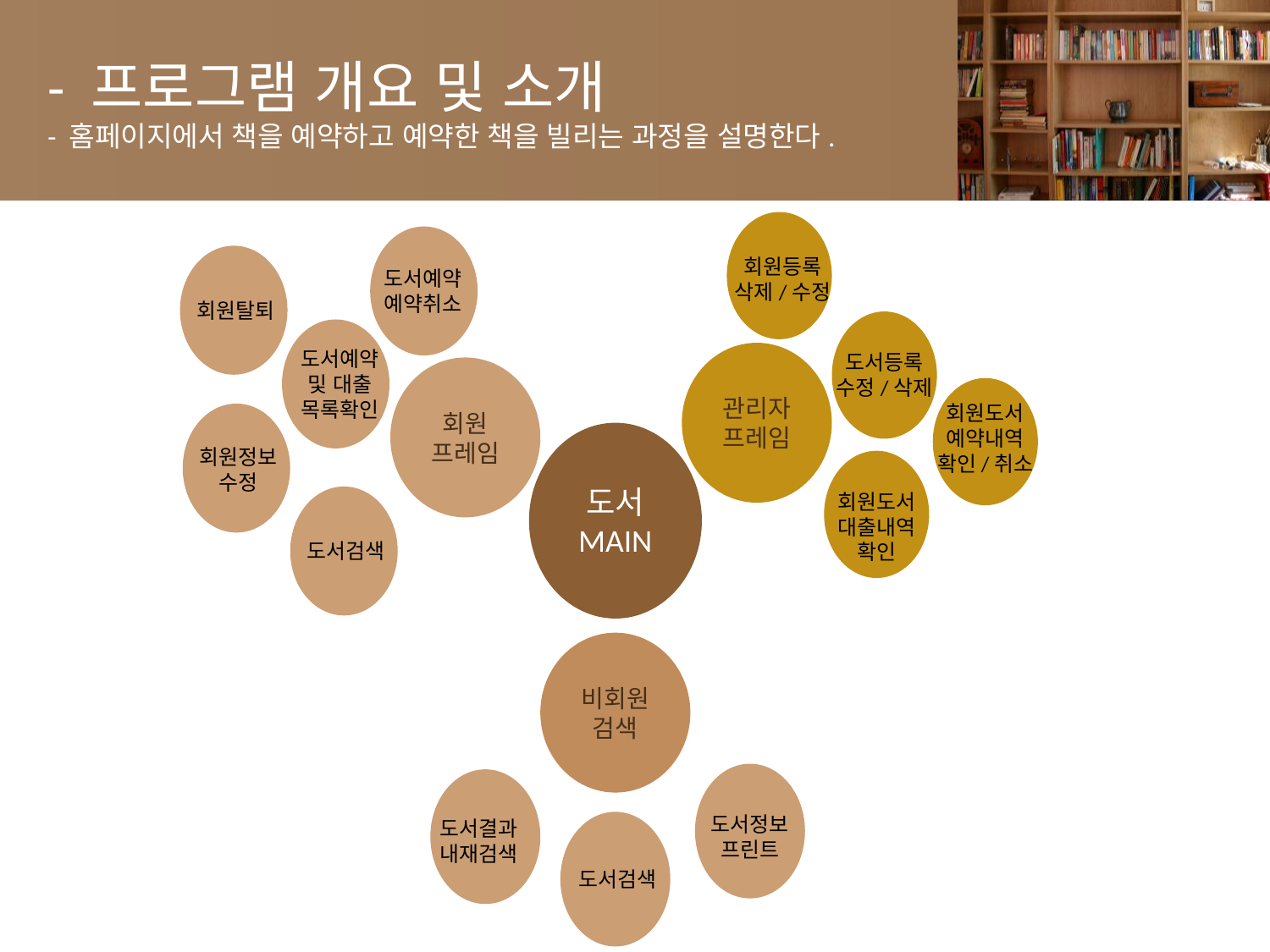

# - 프로그램 개요 및 소개 - 홈페이지에서 책을 예약하고 예약한 책을 빌리는 과정을 설명한다.

회원등록
삭제/수정
도서예약
예약취소
회원탈퇴

도서예약
및 대출
목록확인
도서등록
수정/삭제
관리자
프레임
회원
프레임

회원도서
예약내역
확인/취소

도서
MAIN
회원정보
수정

회원도서
대출내역
확인

도서검색
비회원
검색

도서정보
프린트
도서결과
내재검색

도서검색